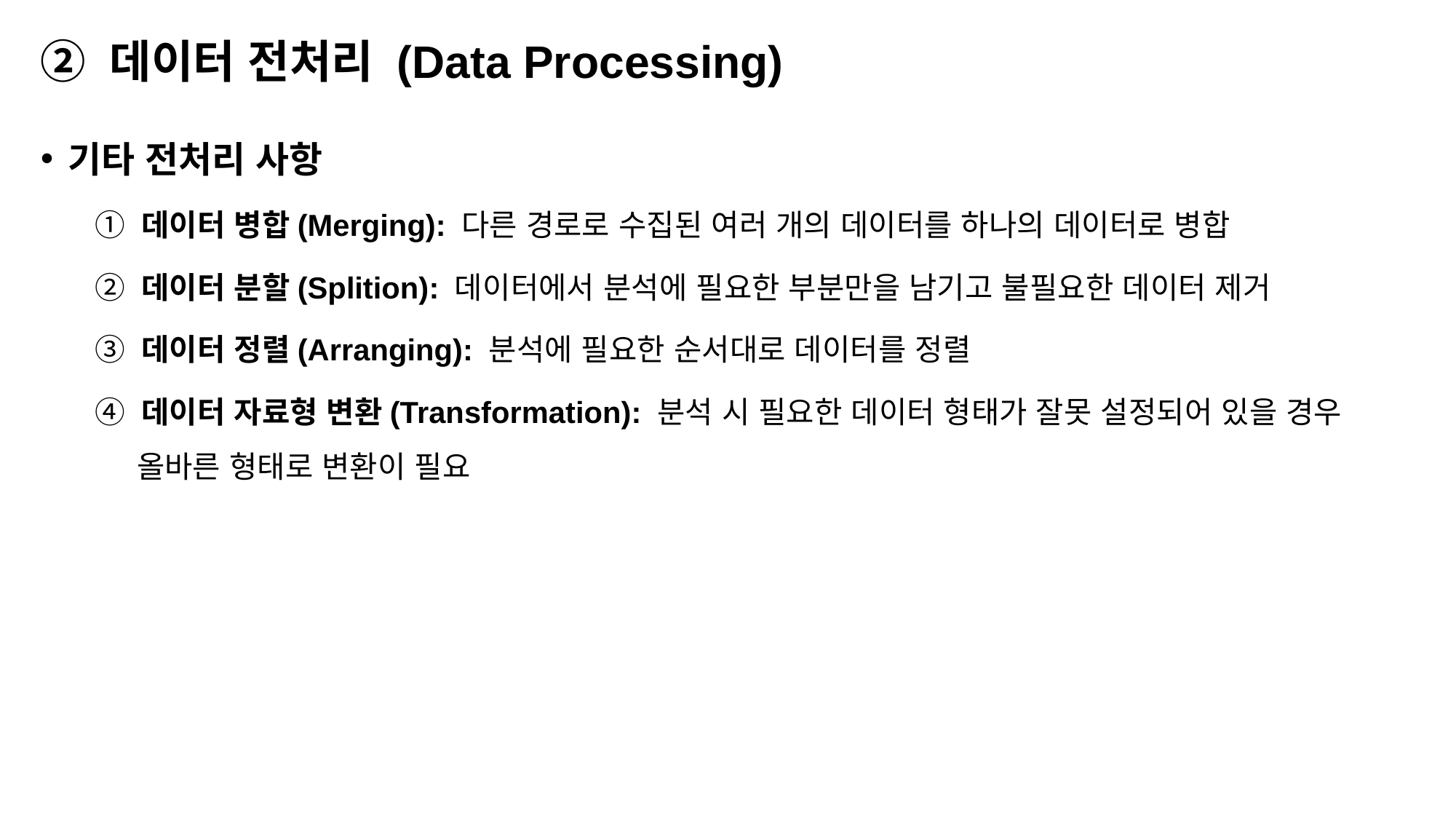

# ② 데이터 전처리 (Data Processing)
기타 전처리 사항
① 데이터 병합(Merging): 다른 경로로 수집된 여러 개의 데이터를 하나의 데이터로 병합
② 데이터 분할(Splition): 데이터에서 분석에 필요한 부분만을 남기고 불필요한 데이터 제거
③ 데이터 정렬(Arranging): 분석에 필요한 순서대로 데이터를 정렬
④ 데이터 자료형 변환(Transformation): 분석 시 필요한 데이터 형태가 잘못 설정되어 있을 경우 올바른 형태로 변환이 필요